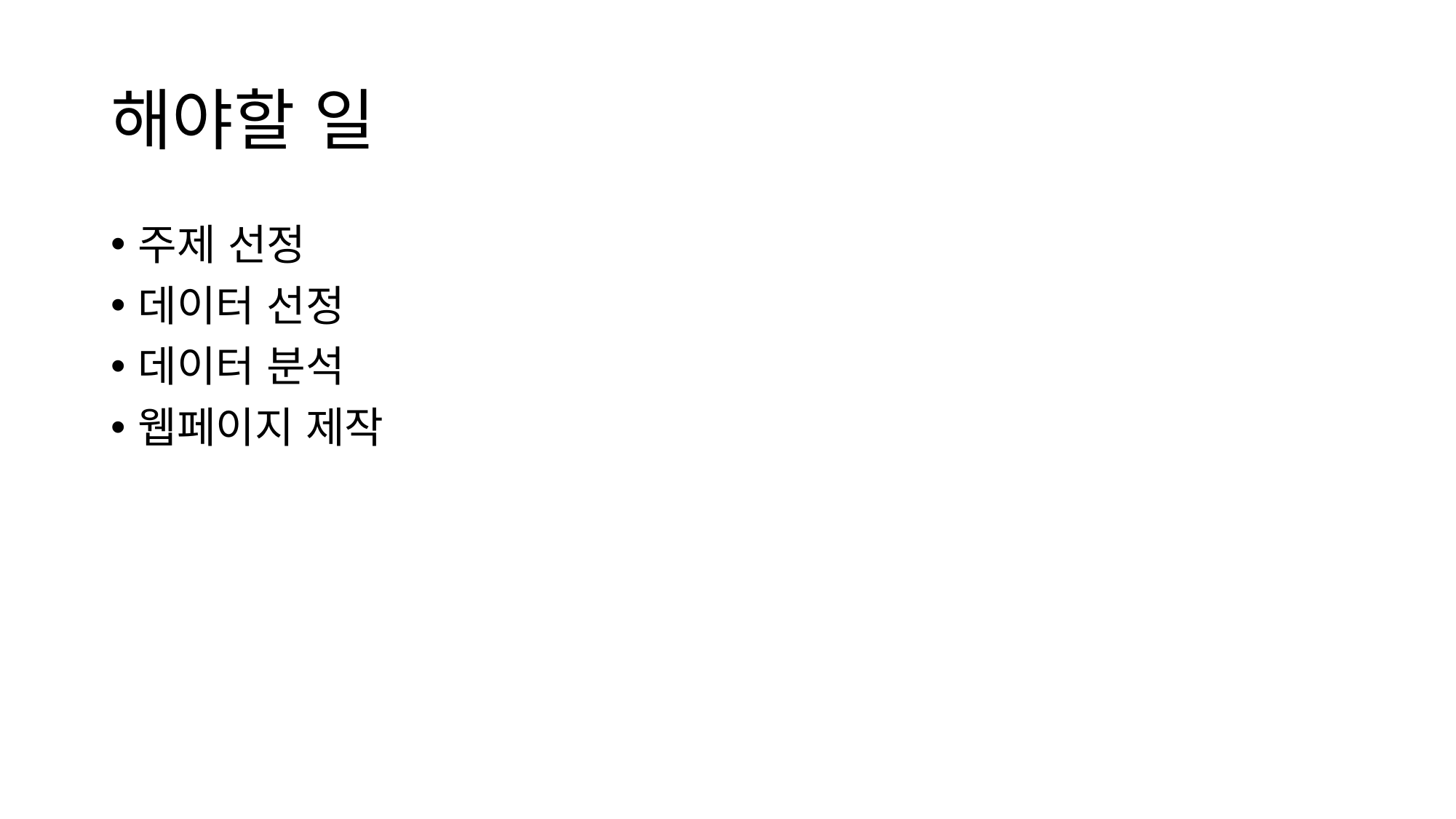

# 해야할 일
주제 선정
데이터 선정
데이터 분석
웹페이지 제작